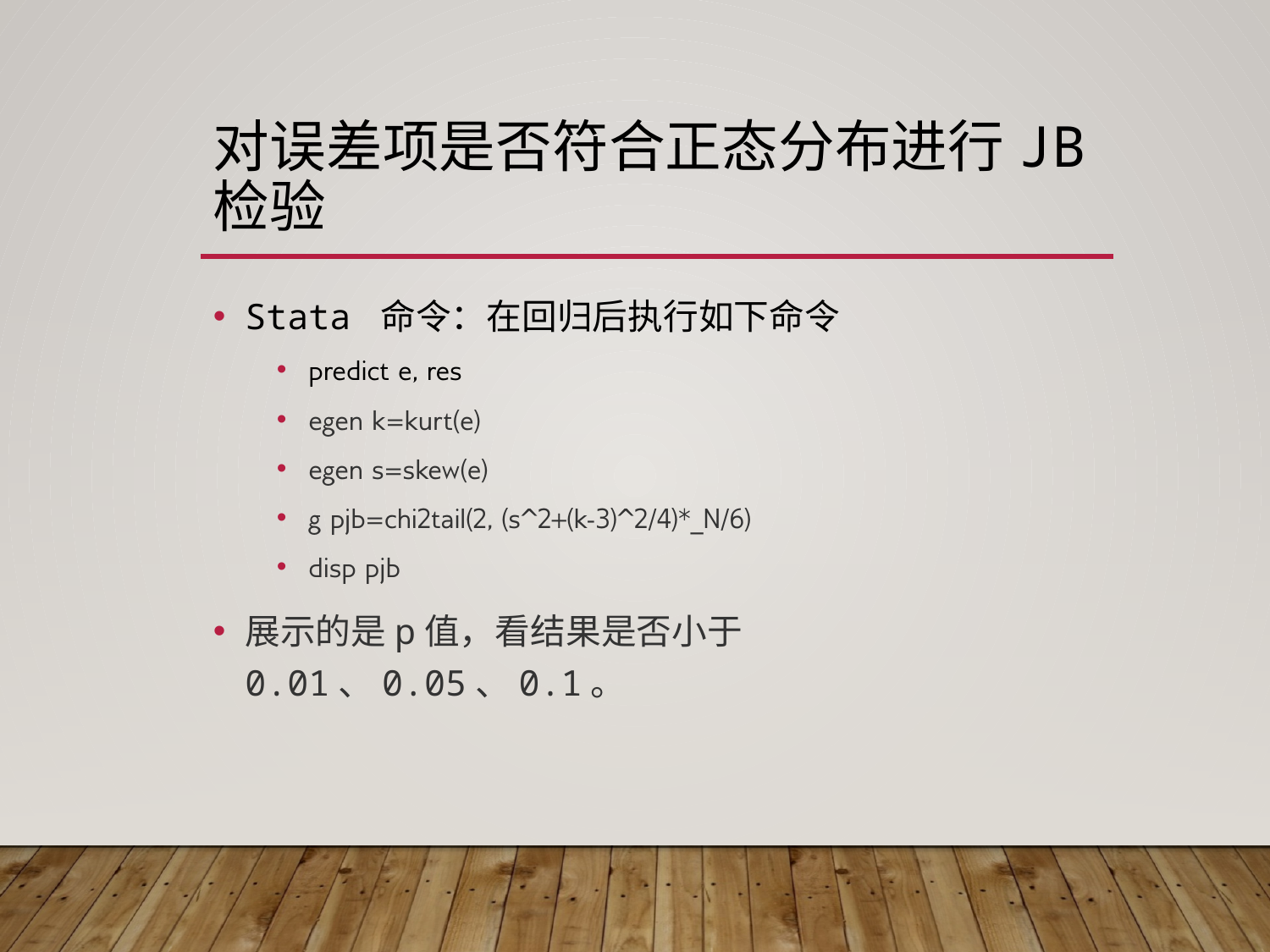

# 对误差项是否符合正态分布进行JB检验
Stata 命令：在回归后执行如下命令
predict e, res
egen k=kurt(e)
egen s=skew(e)
g pjb=chi2tail(2, (s^2+(k-3)^2/4)*_N/6)
disp pjb
展示的是p值，看结果是否小于0.01、0.05、0.1。